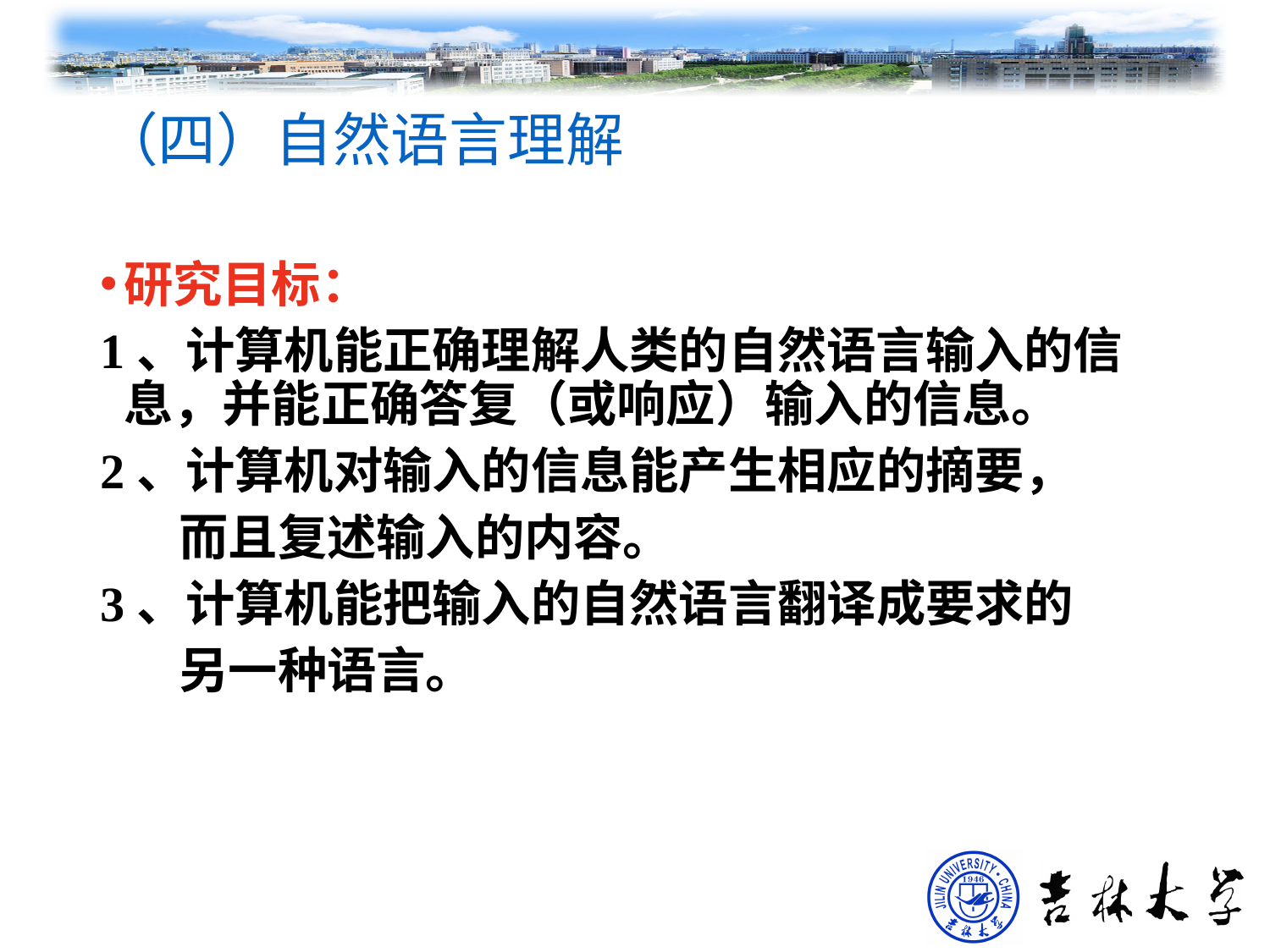

# （四）自然语言理解
研究目标：
1、计算机能正确理解人类的自然语言输入的信息，并能正确答复（或响应）输入的信息。
2、计算机对输入的信息能产生相应的摘要，
      而且复述输入的内容。
3、计算机能把输入的自然语言翻译成要求的
      另一种语言。